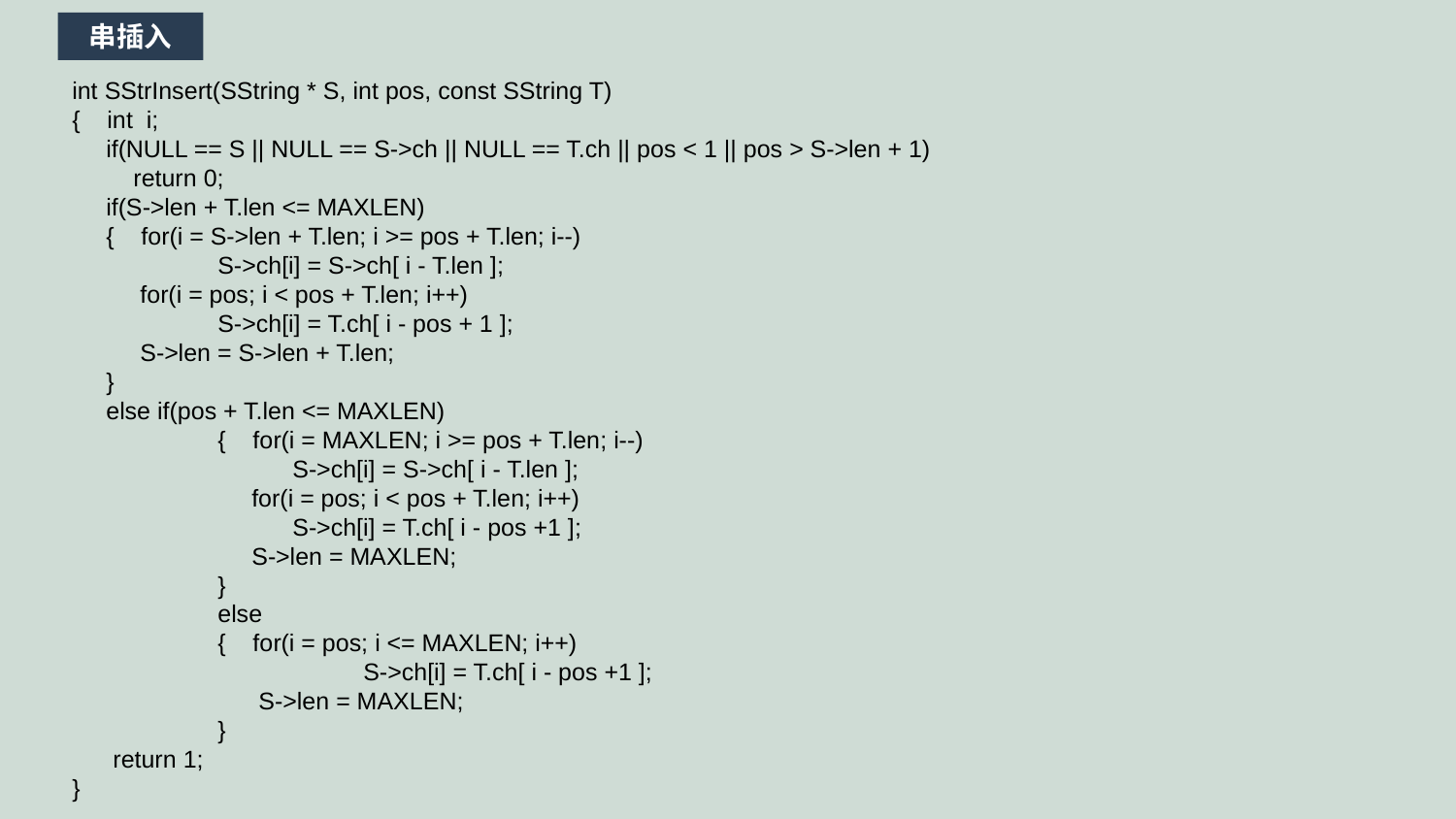

串插入
int SStrInsert(SString * S, int pos, const SString T)
{    int  i;
     if(NULL == S || NULL == S->ch || NULL == T.ch || pos < 1 || pos > S->len + 1)
         return 0;
     if(S->len + T.len <= MAXLEN)
     {    for(i = S->len + T.len; i >= pos + T.len; i--)
	S->ch[i] = S->ch[ i - T.len ];
          for(i = pos; i < pos + T.len; i++)
	S->ch[i] = T.ch[ i - pos + 1 ];
          S->len = S->len + T.len;
     }
     else if(pos + T.len <= MAXLEN)
	{    for(i = MAXLEN; i >= pos + T.len; i--)
	           S->ch[i] = S->ch[ i - T.len ];
	     for(i = pos; i < pos + T.len; i++)
	           S->ch[i] = T.ch[ i - pos +1 ];
	     S->len = MAXLEN;
	}
	else
	{    for(i = pos; i <= MAXLEN; i++)
		S->ch[i] = T.ch[ i - pos +1 ];
	      S->len = MAXLEN;
	}
      return 1;
}